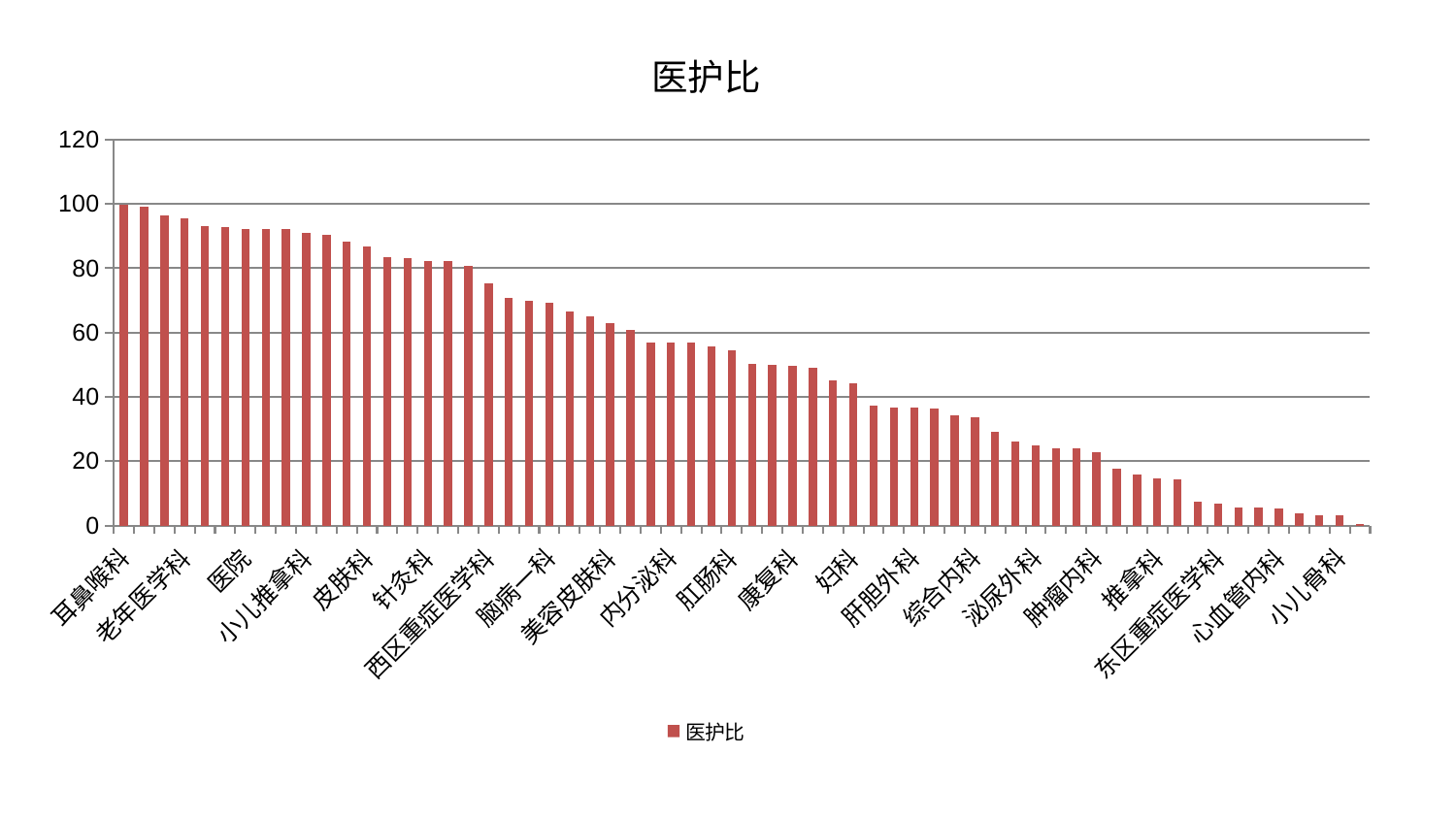

### Chart: 医护比

| Category | 医护比 |
|---|---|
| 耳鼻喉科 | 99.84544855715683 |
| 肝病科 | 99.05273432871357 |
| 心病一科 | 96.33849959538907 |
| 老年医学科 | 95.56869785976623 |
| 治未病中心 | 92.9810597131489 |
| 肾脏内科 | 92.76115977876633 |
| 医院 | 92.32024586994454 |
| 肾病科 | 92.31409908912053 |
| 东区肾病科 | 92.1285417973964 |
| 小儿推拿科 | 90.85441211031973 |
| 心病四科 | 90.40037246012851 |
| 创伤骨科 | 88.14806091970169 |
| 皮肤科 | 86.85683387692012 |
| 妇科妇二科合并 | 83.51420227303666 |
| 妇二科 | 83.11970055872902 |
| 针灸科 | 82.30868509111832 |
| 脑病二科 | 82.2541866260787 |
| 中医外治中心 | 80.70916319676451 |
| 西区重症医学科 | 75.35498381399852 |
| 周围血管科 | 70.81586093312575 |
| 运动损伤骨科 | 69.86178362291935 |
| 脑病一科 | 69.41862744252735 |
| 骨科 | 66.54156307198294 |
| 中医经典科 | 65.16568180246458 |
| 美容皮肤科 | 63.064156584465024 |
| 产科 | 60.79115857102686 |
| 微创骨科 | 56.94121977118265 |
| 内分泌科 | 56.91000195042546 |
| 儿科 | 56.80792922033078 |
| 重症医学科 | 55.55846493980494 |
| 肛肠科 | 54.49052878711822 |
| 呼吸内科 | 50.16535368107442 |
| 胸外科 | 50.044894187201706 |
| 康复科 | 49.734358463492946 |
| 脑病三科 | 49.19655334639299 |
| 脾胃病科 | 45.038294676656385 |
| 妇科 | 44.15900218942286 |
| 男科 | 37.39758530962385 |
| 神经内科 | 36.7674322094977 |
| 肝胆外科 | 36.66655765778473 |
| 身心医学科 | 36.465082482951125 |
| 心病二科 | 34.156275858388405 |
| 综合内科 | 33.54263992306241 |
| 心病三科 | 29.09635961447119 |
| 眼科 | 26.182268219867776 |
| 泌尿外科 | 24.971658881376936 |
| 脾胃科消化科合并 | 24.067554396603906 |
| 神经外科 | 23.991255342245175 |
| 肿瘤内科 | 22.827059447481467 |
| 消化内科 | 17.52811440966986 |
| 脊柱骨科 | 15.933957473244643 |
| 推拿科 | 14.514799429893266 |
| 口腔科 | 14.41679058048373 |
| 普通外科 | 7.467293915401507 |
| 东区重症医学科 | 6.895626042640868 |
| 显微骨科 | 5.672894809030238 |
| 关节骨科 | 5.515265404716807 |
| 心血管内科 | 5.150980299438657 |
| 乳腺甲状腺外科 | 3.7736818368814484 |
| 血液科 | 3.1830148716953 |
| 小儿骨科 | 3.1612043208770313 |
| 风湿病科 | 0.44230970445700013 |
222